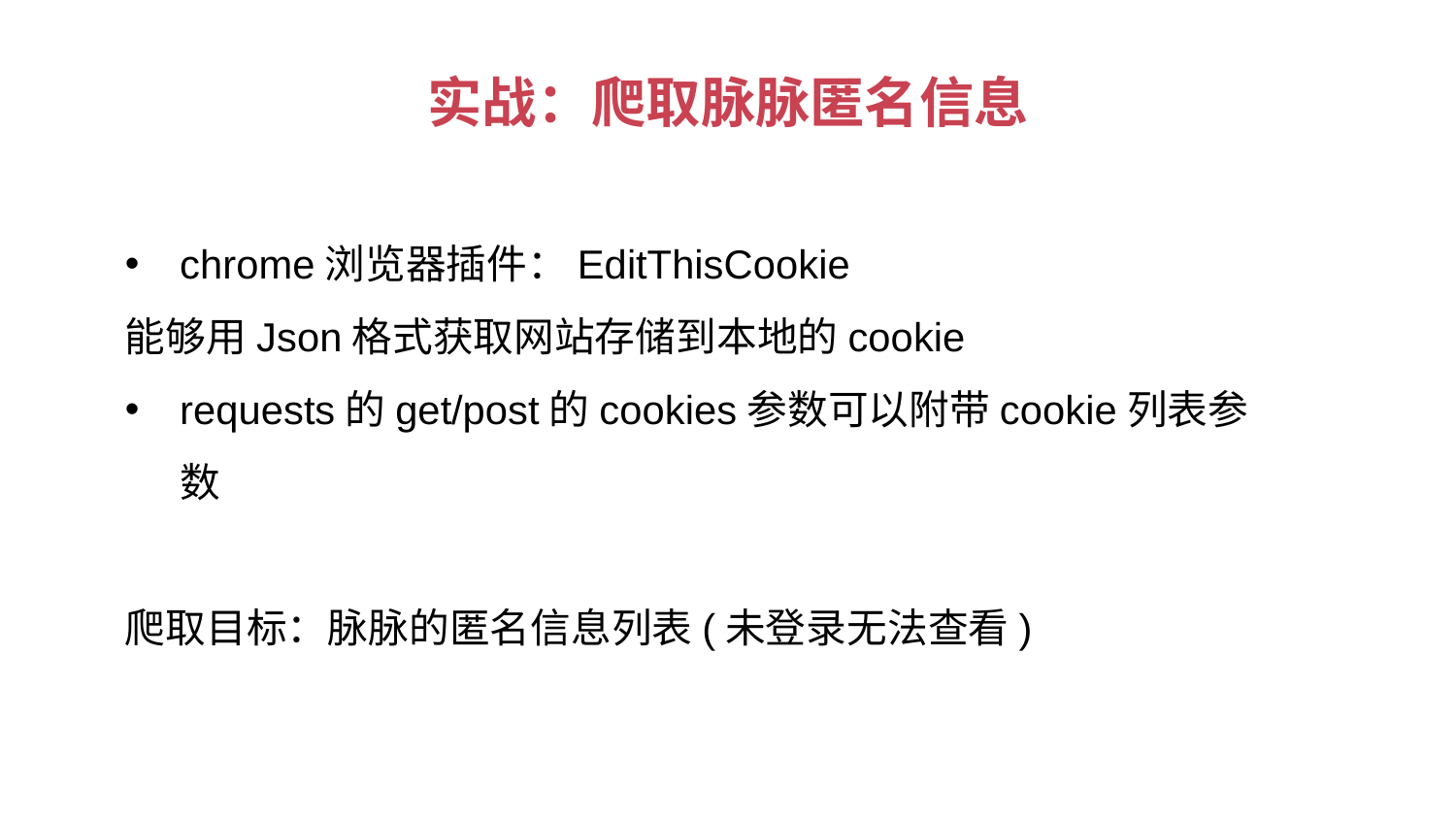

# 实战：爬取脉脉匿名信息
chrome浏览器插件：EditThisCookie
能够用Json格式获取网站存储到本地的cookie
requests的get/post的cookies参数可以附带cookie列表参数

爬取目标：脉脉的匿名信息列表(未登录无法查看)